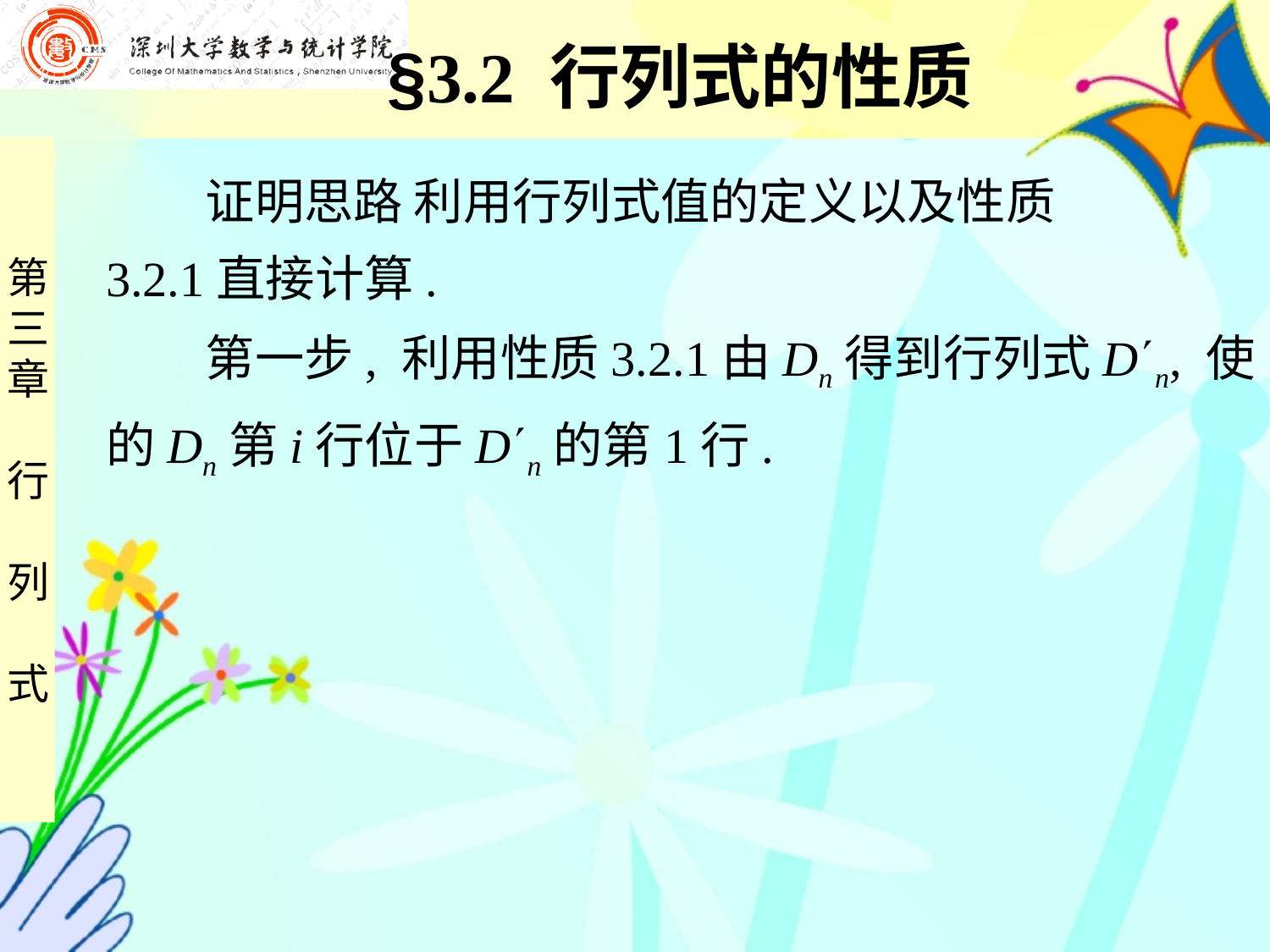

§3.2 行列式的性质
        证明思路 利用行列式值的定义以及性质
3.2.1直接计算.
        第一步, 利用性质3.2.1由Dn得到行列式D′n, 使
的Dn第i行位于D′n的第1行.